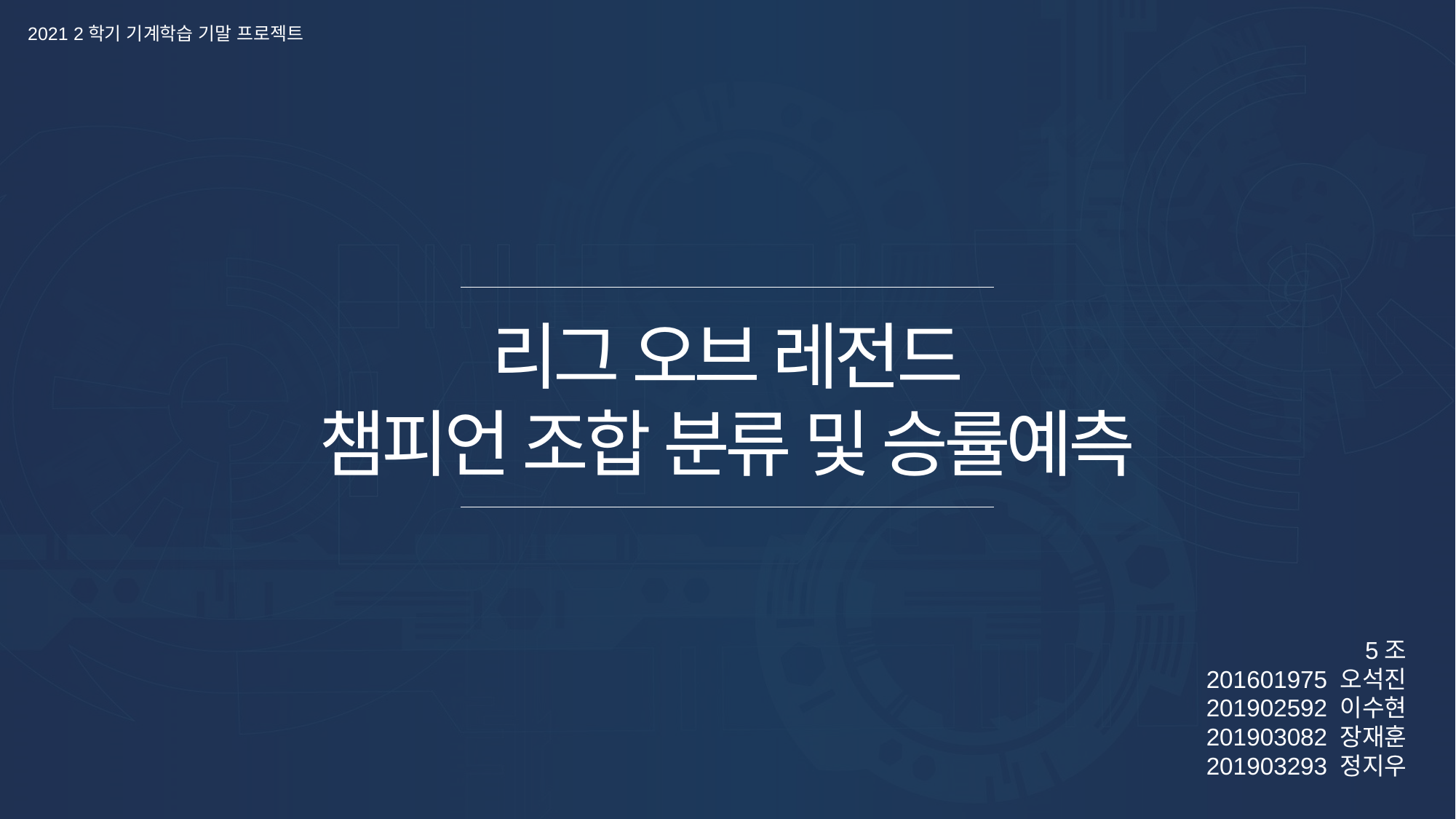

2021 2학기 기계학습 기말 프로젝트
리그 오브 레전드
챔피언 조합 분류 및 승률예측
5조
201601975 오석진
 201902592 이수현
201903082 장재훈
201903293 정지우